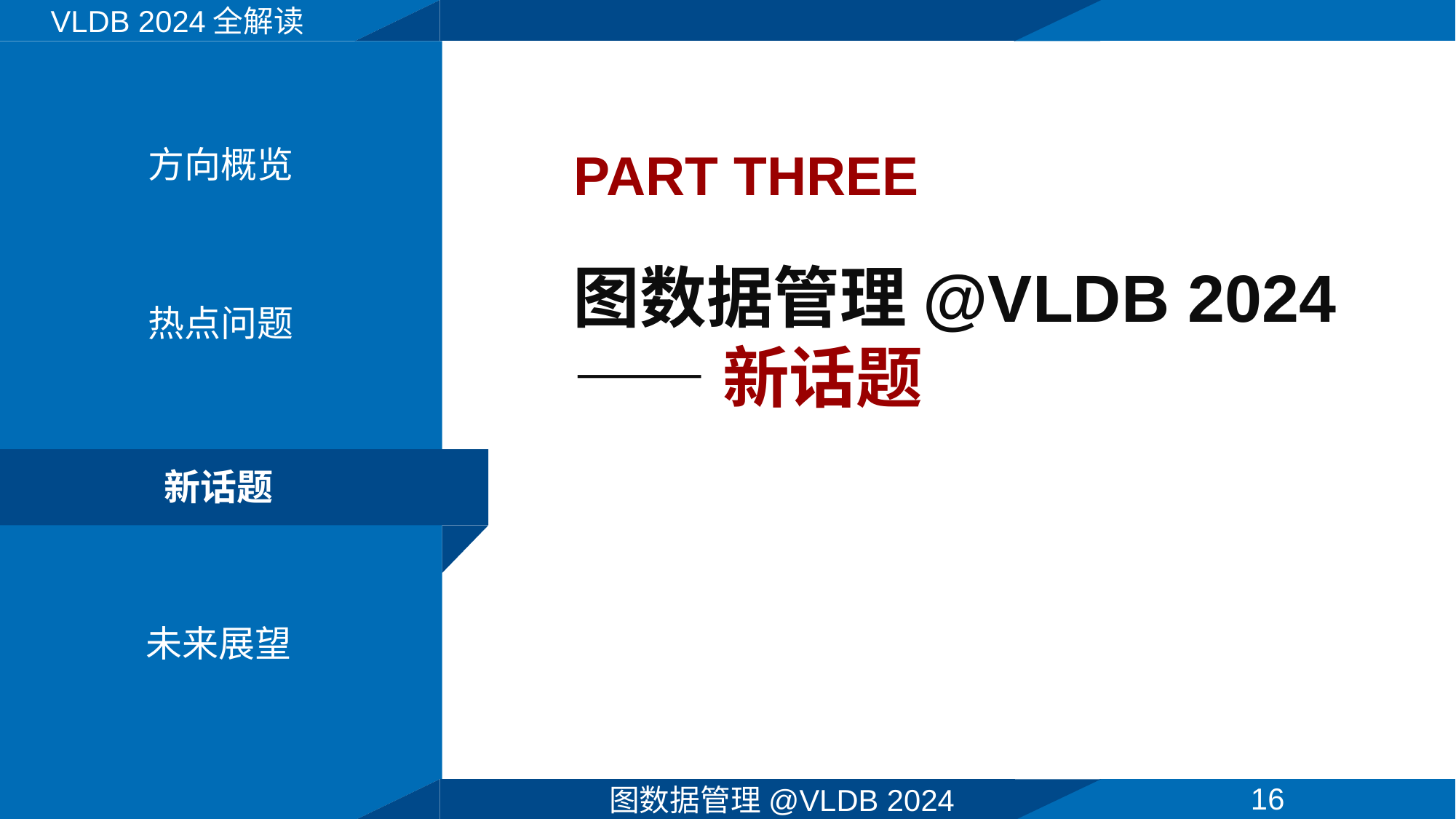

VLDB 2024全解读

PART THREE
方向概览
图数据管理@VLDB 2024
——新话题
热点问题

新话题
未来展望
16
图数据管理@VLDB 2024